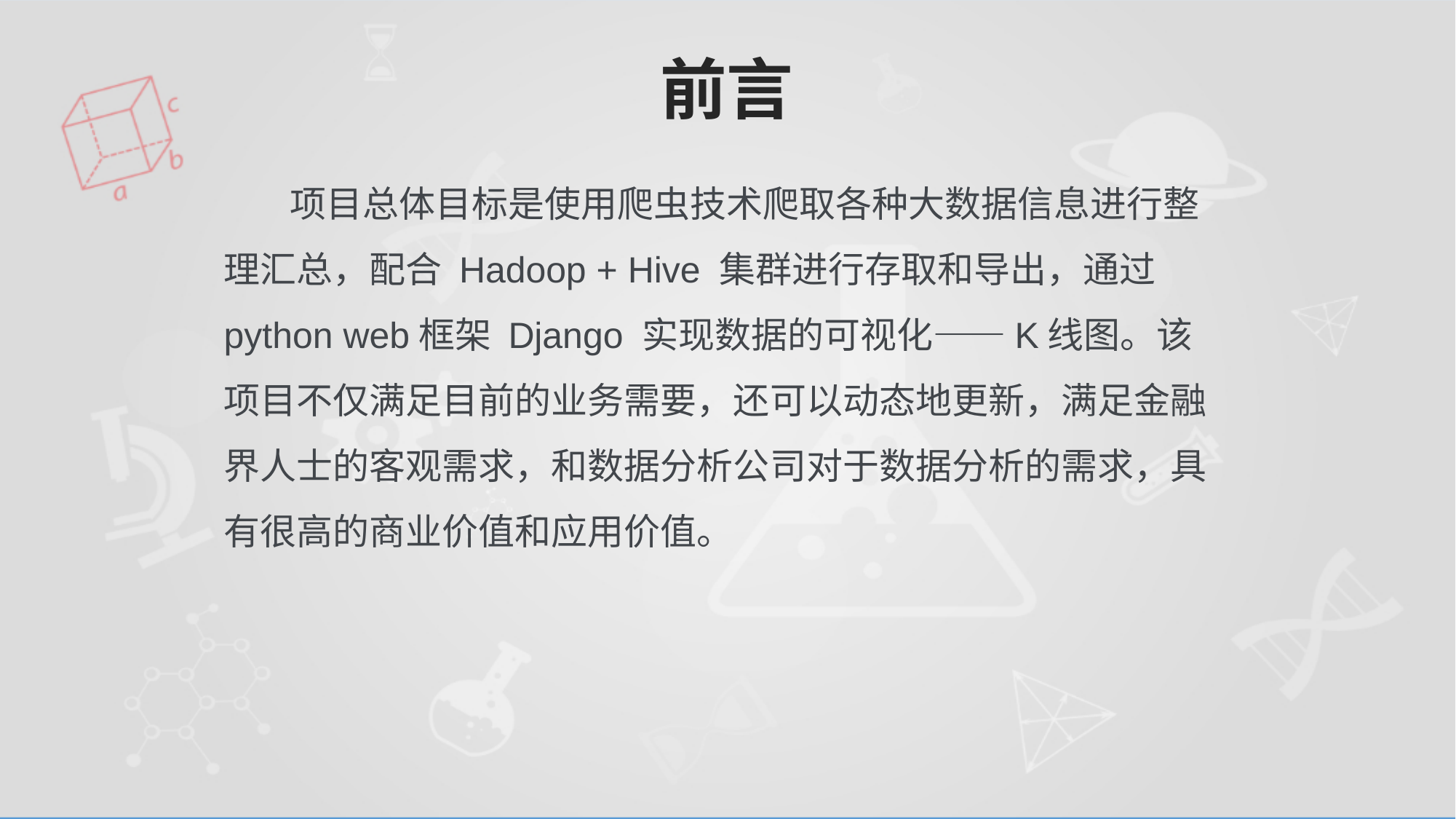

# 前言
       项目总体目标是使用爬虫技术爬取各种大数据信息进行整理汇总，配合 Hadoop + Hive 集群进行存取和导出，通过 python web框架 Django 实现数据的可视化——K线图。该项目不仅满足目前的业务需要，还可以动态地更新，满足金融界人士的客观需求，和数据分析公司对于数据分析的需求，具有很高的商业价值和应用价值。